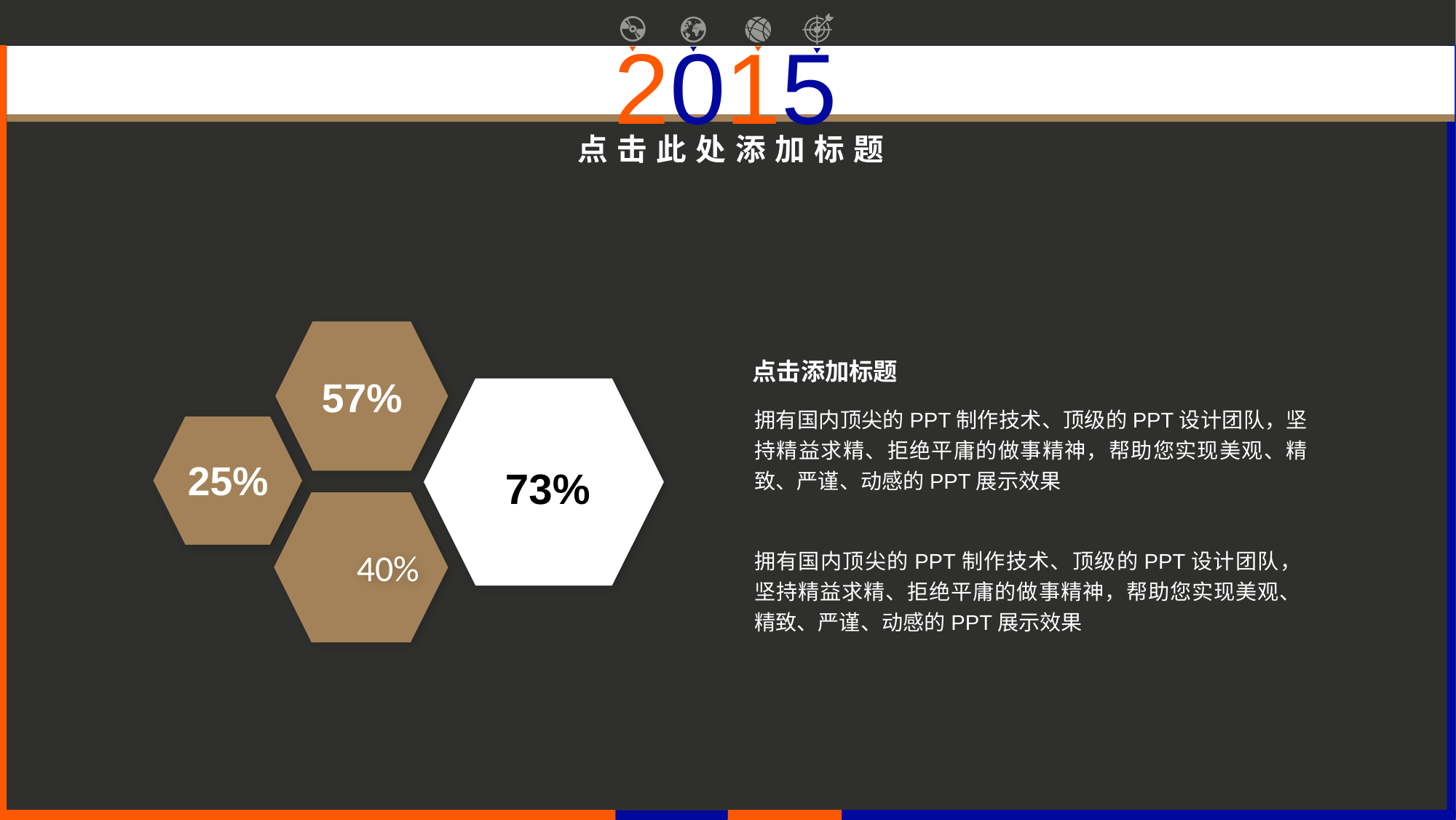

点击此处添加标题

57%
点击添加标题
拥有国内顶尖的PPT制作技术、顶级的PPT设计团队，坚持精益求精、拒绝平庸的做事精神，帮助您实现美观、精致、严谨、动感的PPT展示效果

73%

25%

40%
拥有国内顶尖的PPT制作技术、顶级的PPT设计团队，坚持精益求精、拒绝平庸的做事精神，帮助您实现美观、精致、严谨、动感的PPT展示效果